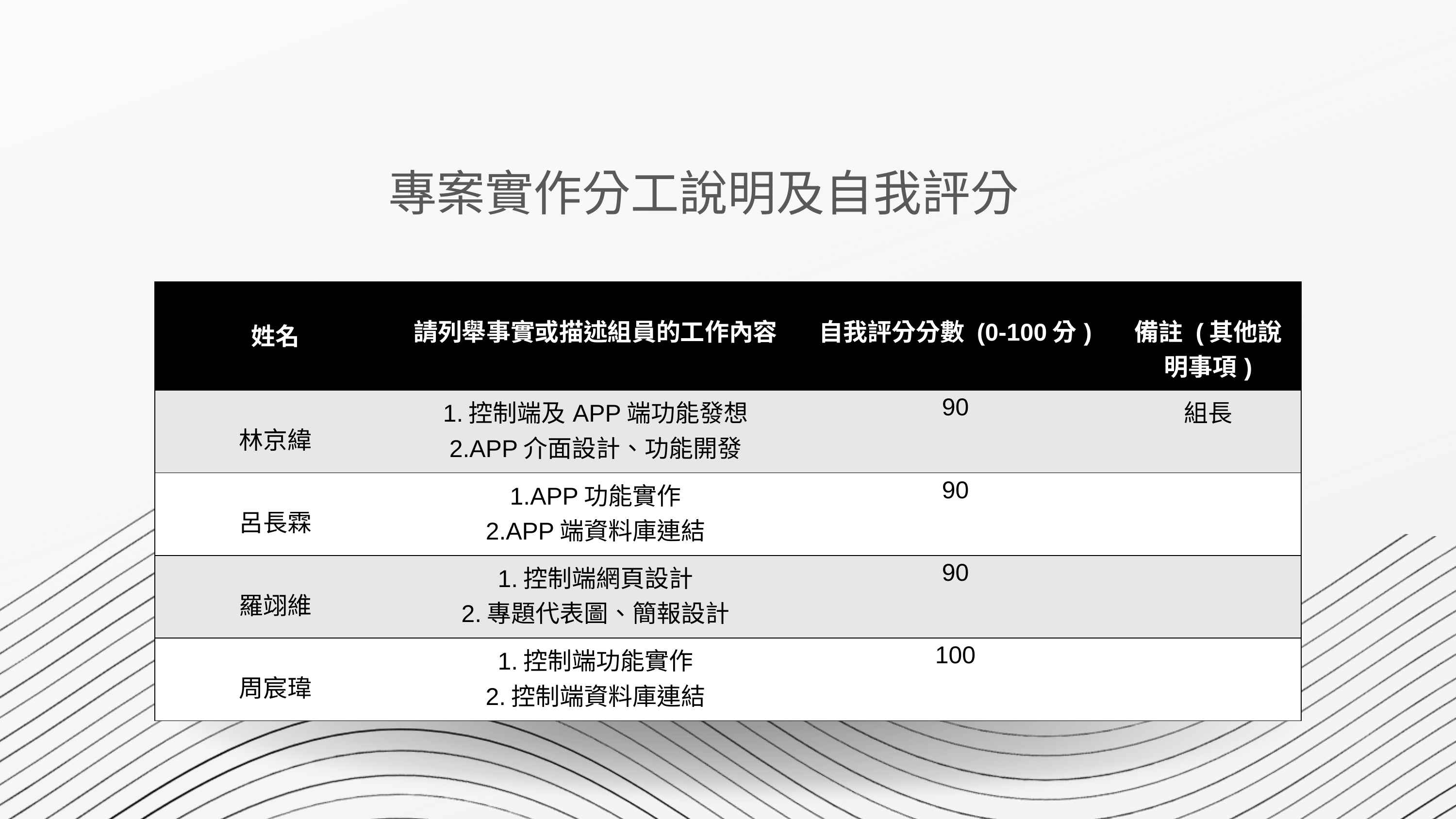

專案實作分工說明及自我評分
| 姓名 | 請列舉事實或描述組員的工作內容 | 自我評分分數 (0-100分) | 備註 (其他說明事項) |
| --- | --- | --- | --- |
| 林京緯 | 1.控制端及APP端功能發想 2.APP介面設計、功能開發 | 90 | 組長 |
| 呂長霖 | 1.APP功能實作 2.APP端資料庫連結 | 90 |  |
| 羅翊維 | 1.控制端網頁設計 2.專題代表圖、簡報設計 | 90 |  |
| 周宸瑋 | 1.控制端功能實作 2.控制端資料庫連結 | 100 |  |